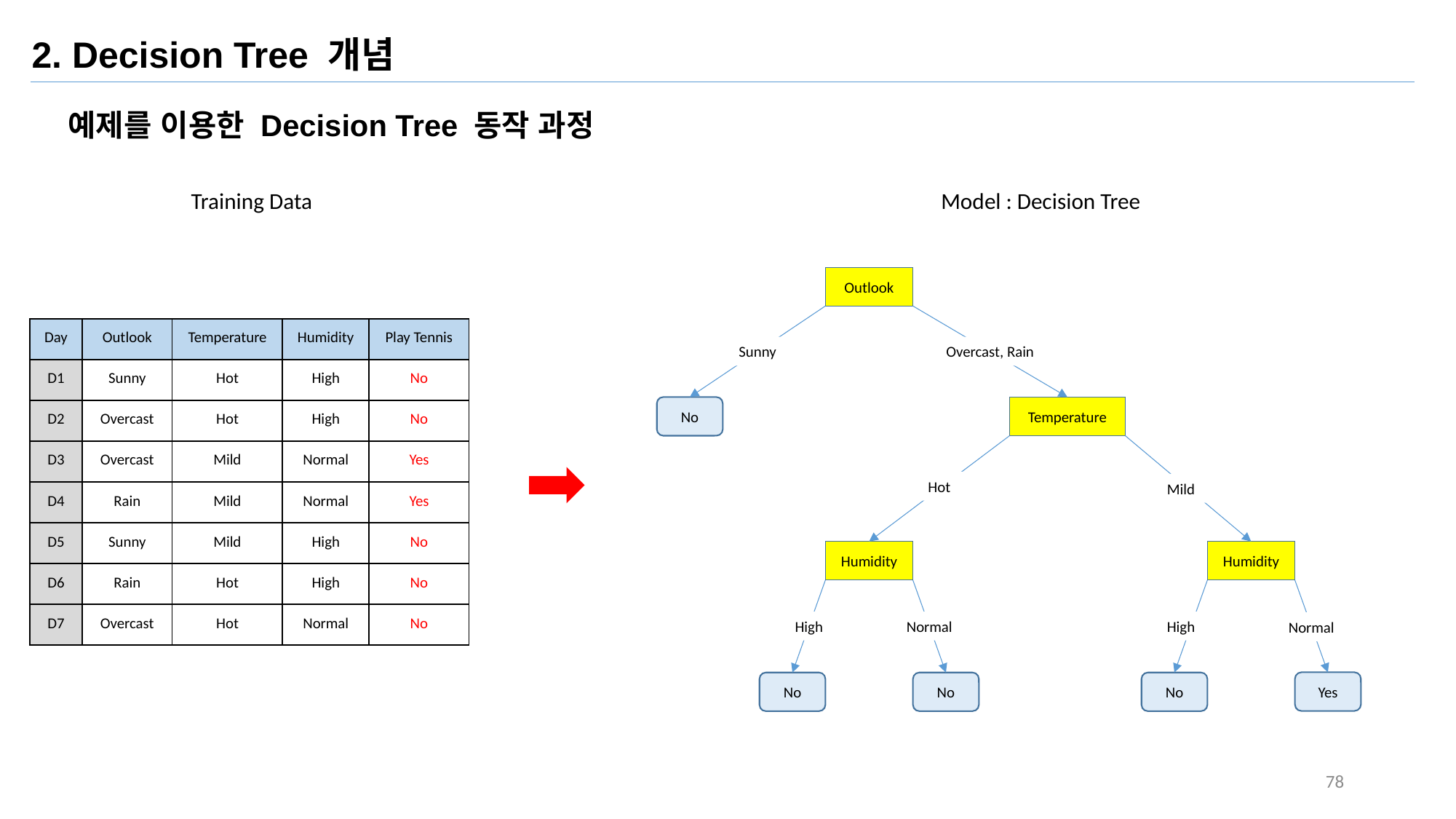

2. Decision Tree 개념
예제를 이용한 Decision Tree 동작 과정
Training Data
Model : Decision Tree
Outlook
| Day | Outlook | Temperature | Humidity | Play Tennis |
| --- | --- | --- | --- | --- |
| D1 | Sunny | Hot | High | No |
| D2 | Overcast | Hot | High | No |
| D3 | Overcast | Mild | Normal | Yes |
| D4 | Rain | Mild | Normal | Yes |
| D5 | Sunny | Mild | High | No |
| D6 | Rain | Hot | High | No |
| D7 | Overcast | Hot | Normal | No |
Overcast, Rain
Sunny
Temperature
No

Hot
Mild
Humidity
Humidity
High
Normal
High
Normal
Yes
No
No
No
78